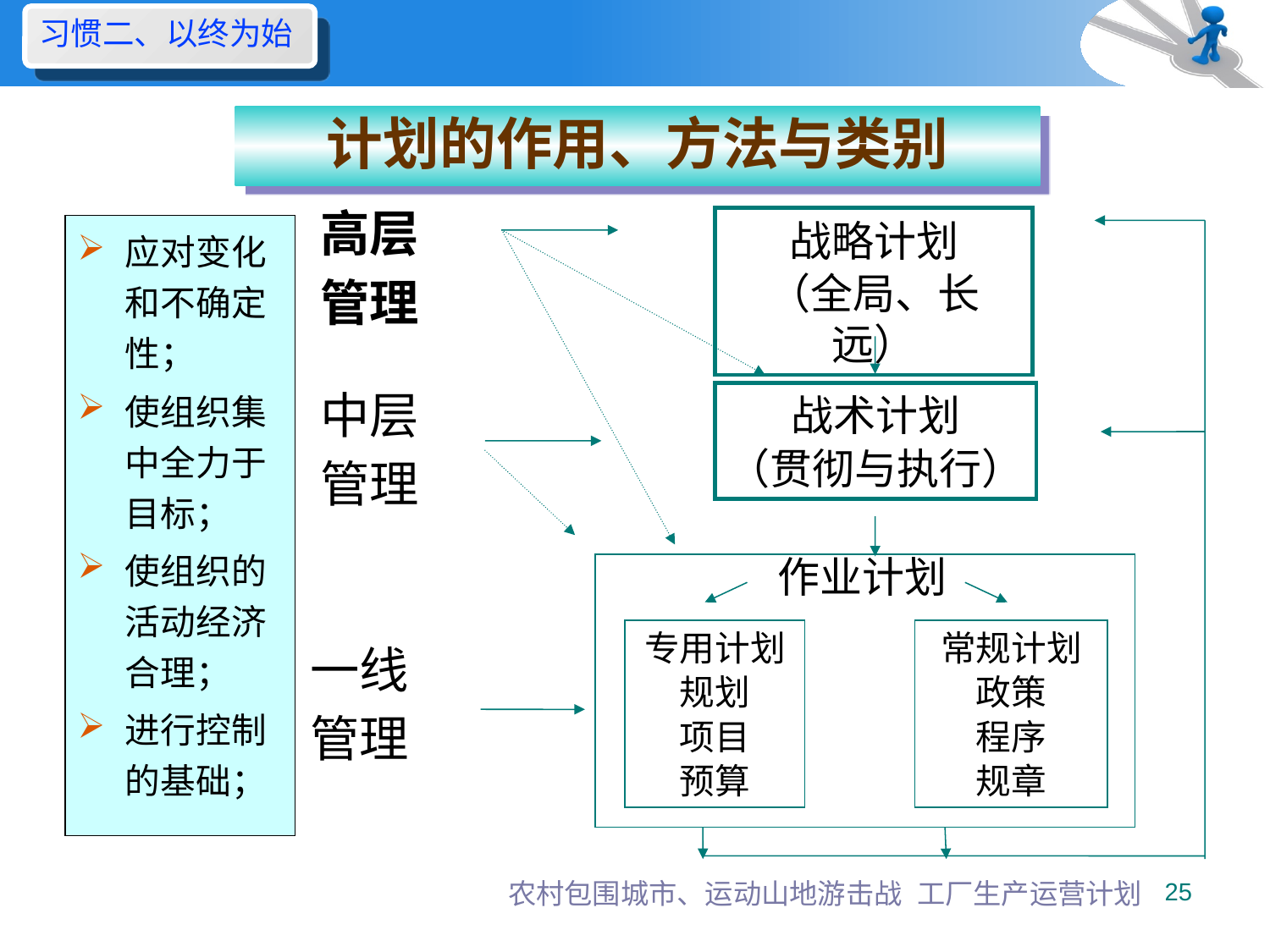

习惯二、以终为始
计划的作用、方法与类别
高层
管理
战略计划
（全局、长远）
应对变化和不确定性；
使组织集中全力于目标；
使组织的活动经济合理；
进行控制的基础；

中层
管理
战术计划
（贯彻与执行）

作业计划

专用计划
规划
项目
预算
常规计划
政策
程序
规章
一线
管理

农村包围城市、运动山地游击战
工厂生产运营计划
25